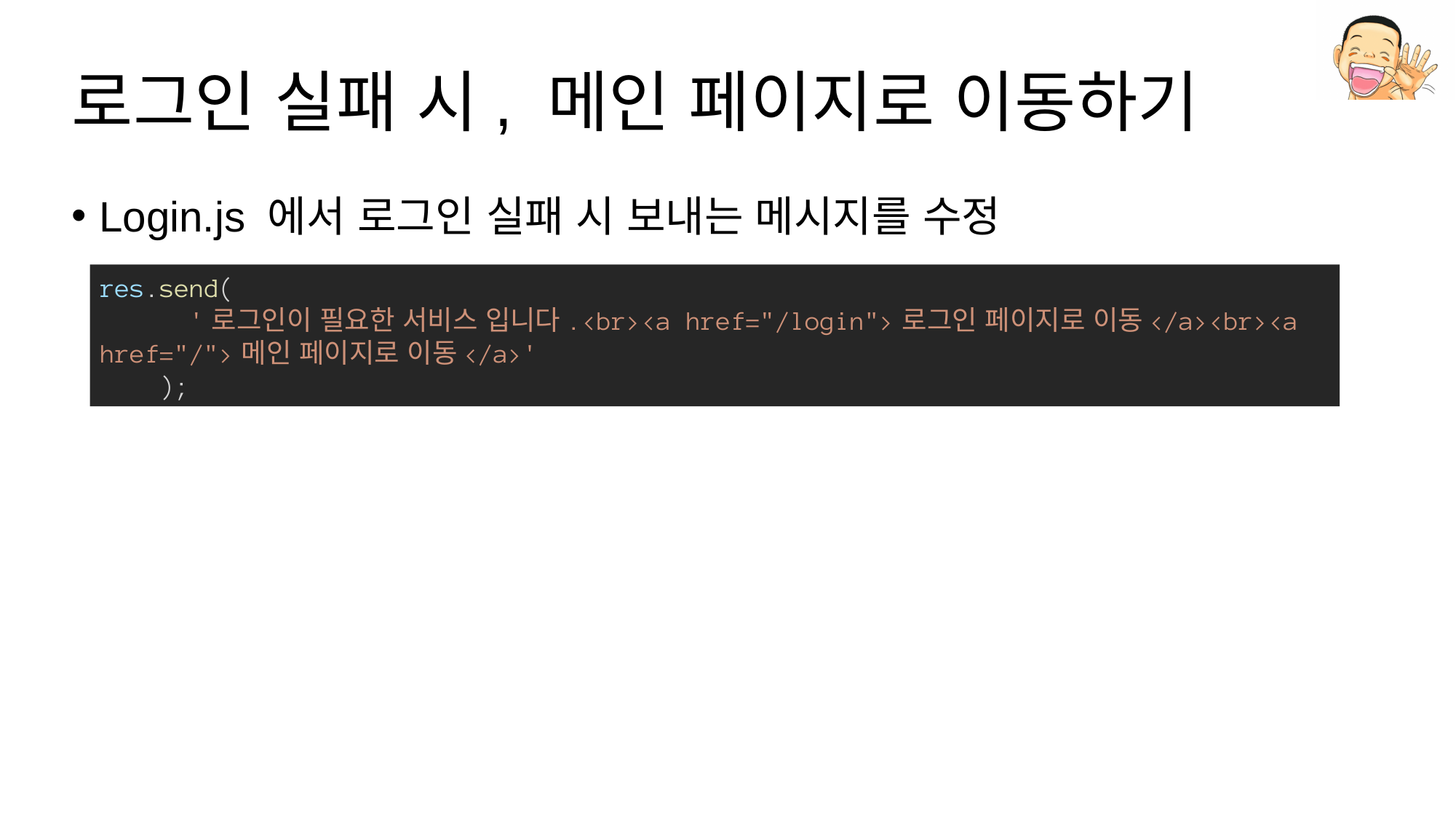

# 로그인 실패 시, 메인 페이지로 이동하기
Login.js 에서 로그인 실패 시 보내는 메시지를 수정
res.send(
      '로그인이 필요한 서비스 입니다.<br><a href="/login">로그인 페이지로 이동</a><br><a href="/">메인 페이지로 이동</a>'
    );